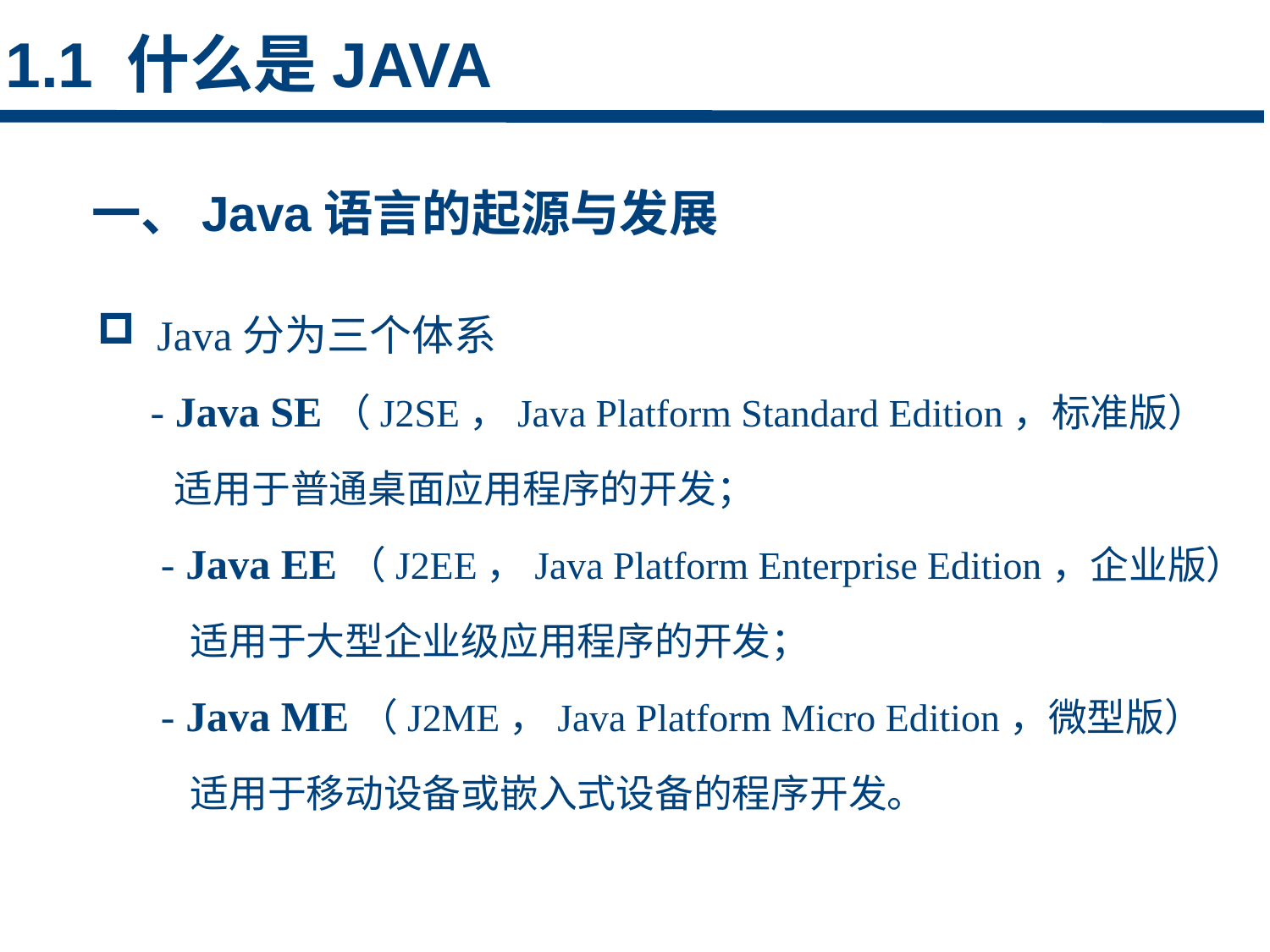

1.1 什么是JAVA
一、Java语言的起源与发展
点击添加文本
 Java分为三个体系
     - Java SE（J2SE，Java Platform Standard Edition，标准版）
       适用于普通桌面应用程序的开发；
- Java EE（J2EE，Java Platform Enterprise Edition，企业版）
  适用于大型企业级应用程序的开发；
- Java ME（J2ME，Java Platform Micro Edition，微型版）
  适用于移动设备或嵌入式设备的程序开发。
点击添加文本
点击添加文本
点击添加文本